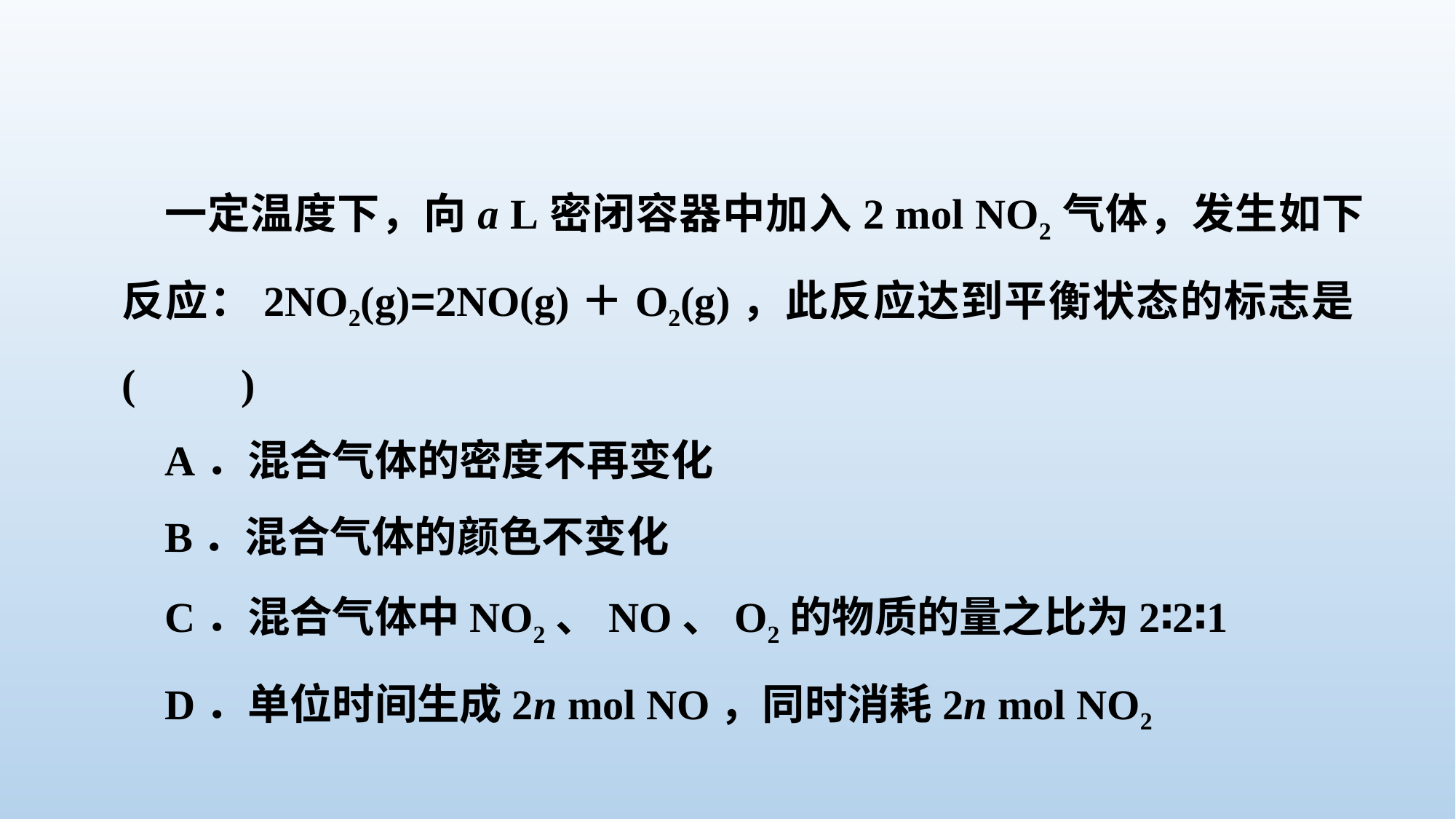

一定温度下，向a L密闭容器中加入2 mol NO2气体，发生如下反应：2NO2(g)=2NO(g)＋O2(g)，此反应达到平衡状态的标志是(　　)
A．混合气体的密度不再变化
B．混合气体的颜色不变化
C．混合气体中NO2、NO、O2的物质的量之比为2∶2∶1
D．单位时间生成2n mol NO，同时消耗2n mol NO2